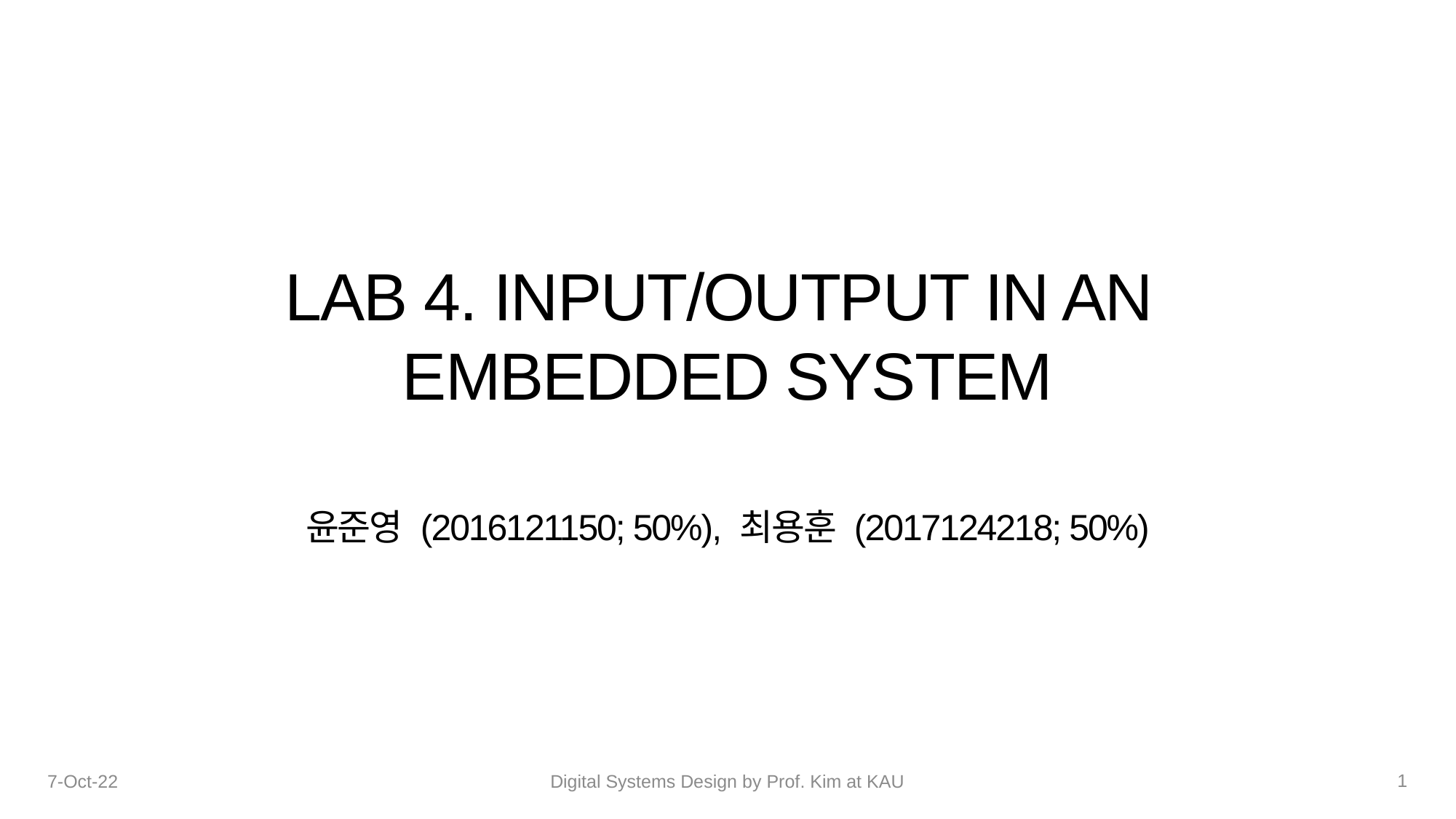

# Lab 4. Input/Output in an Embedded System
윤준영 (2016121150; 50%), 최용훈 (2017124218; 50%)
1
7-Oct-22
Digital Systems Design by Prof. Kim at KAU